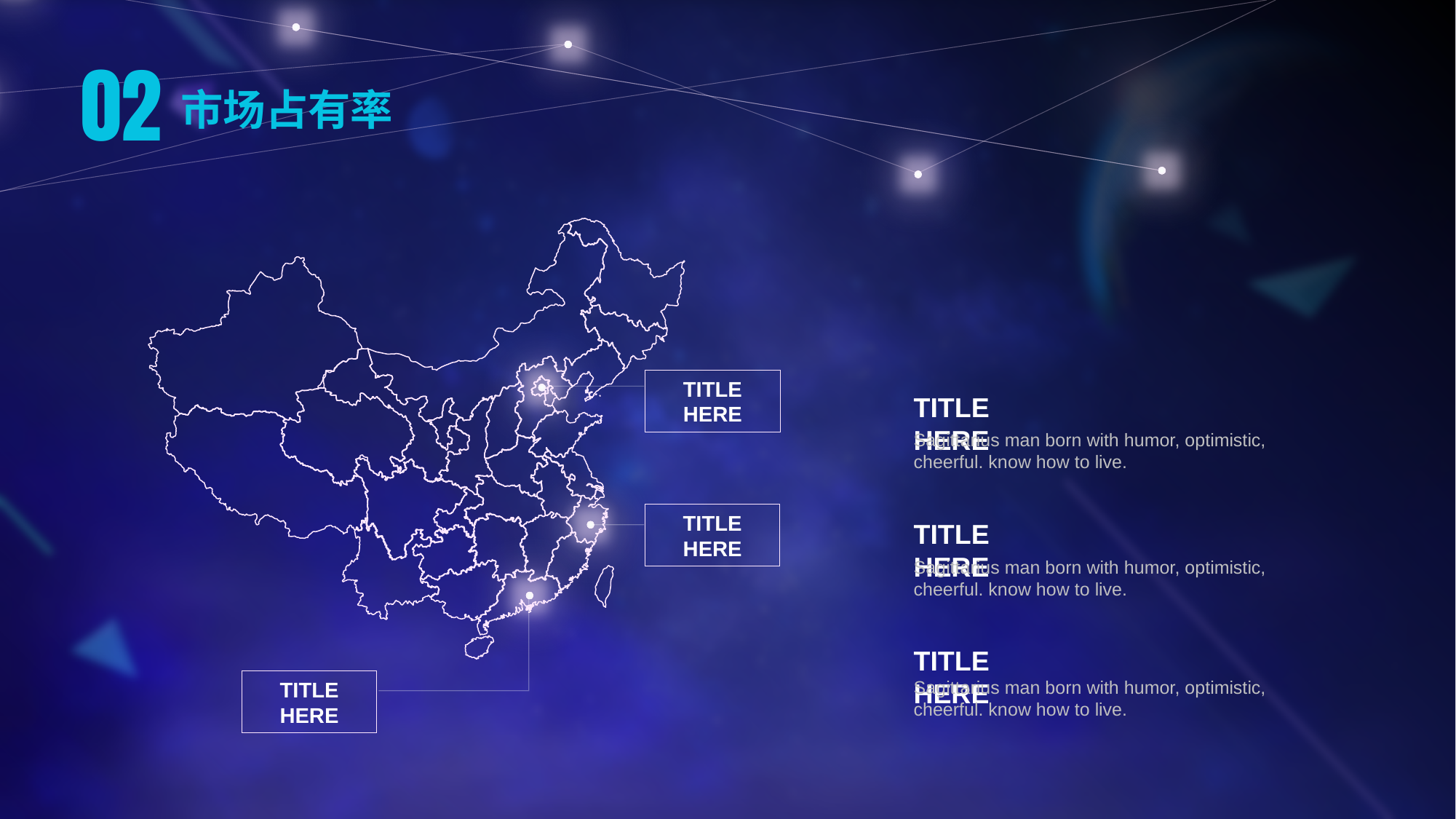

02
市场占有率

TITLE HERE

TITLE HERE

Sagittarius man born with humor, optimistic, cheerful. know how to live.
TITLE HERE
TITLE HERE

Sagittarius man born with humor, optimistic, cheerful. know how to live.

TITLE HERE
Sagittarius man born with humor, optimistic, cheerful. know how to live.
TITLE HERE